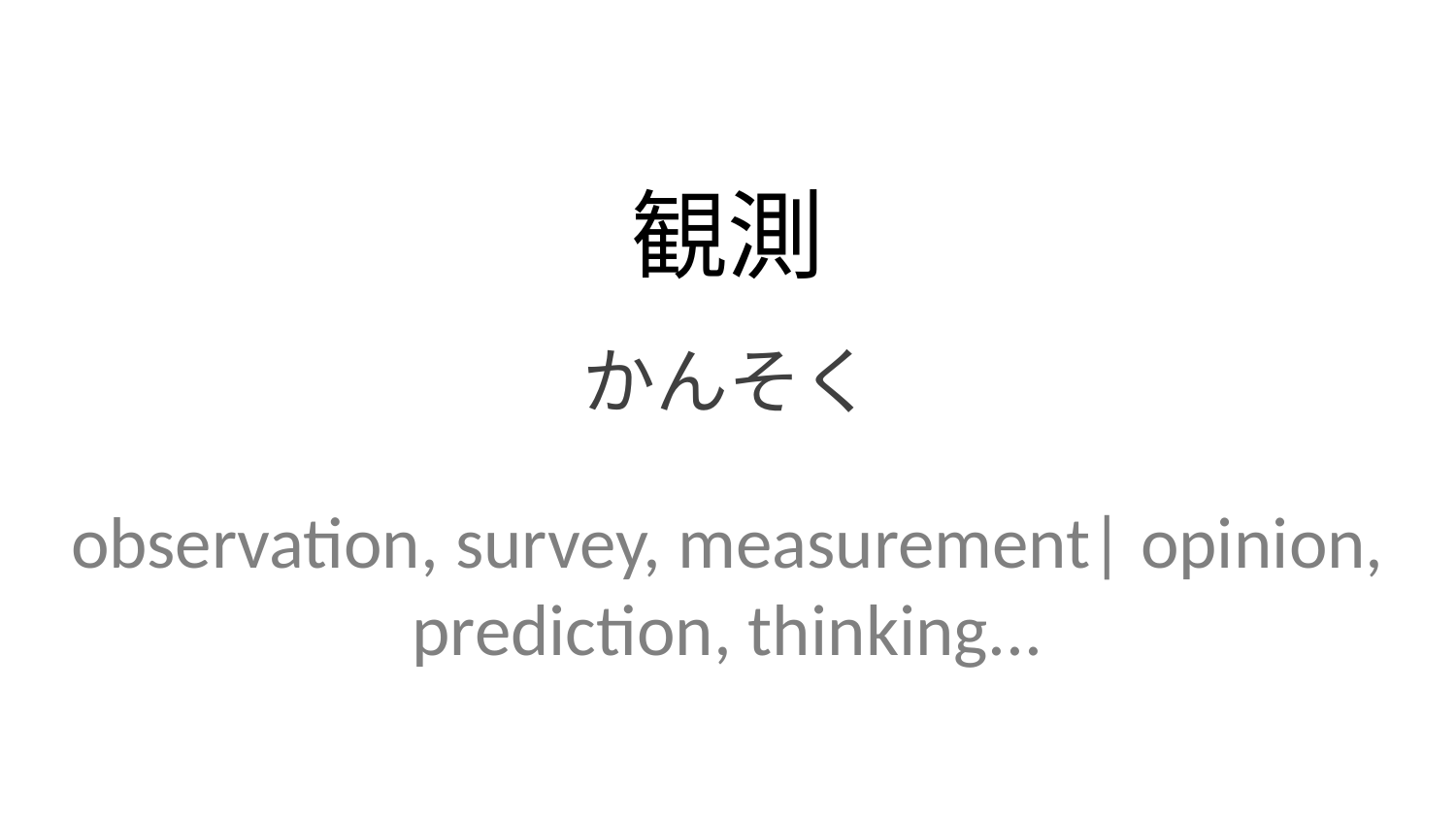

観測

かんそく
observation, survey, measurement| opinion, prediction, thinking...